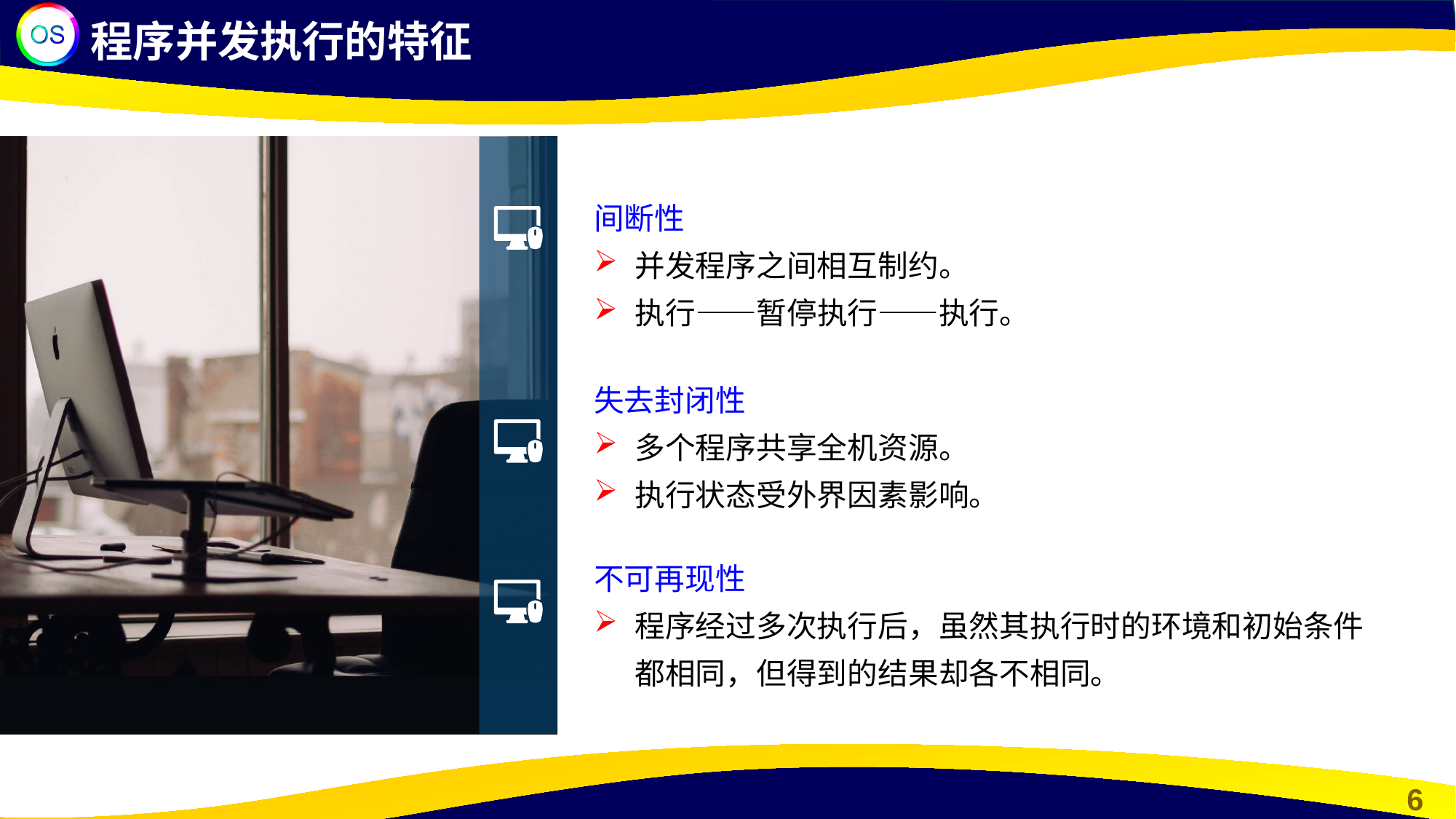

程序并发执行的特征

间断性
并发程序之间相互制约。
执行——暂停执行——执行。

失去封闭性
多个程序共享全机资源。
执行状态受外界因素影响。

不可再现性
程序经过多次执行后，虽然其执行时的环境和初始条件都相同，但得到的结果却各不相同。

Signature
Date